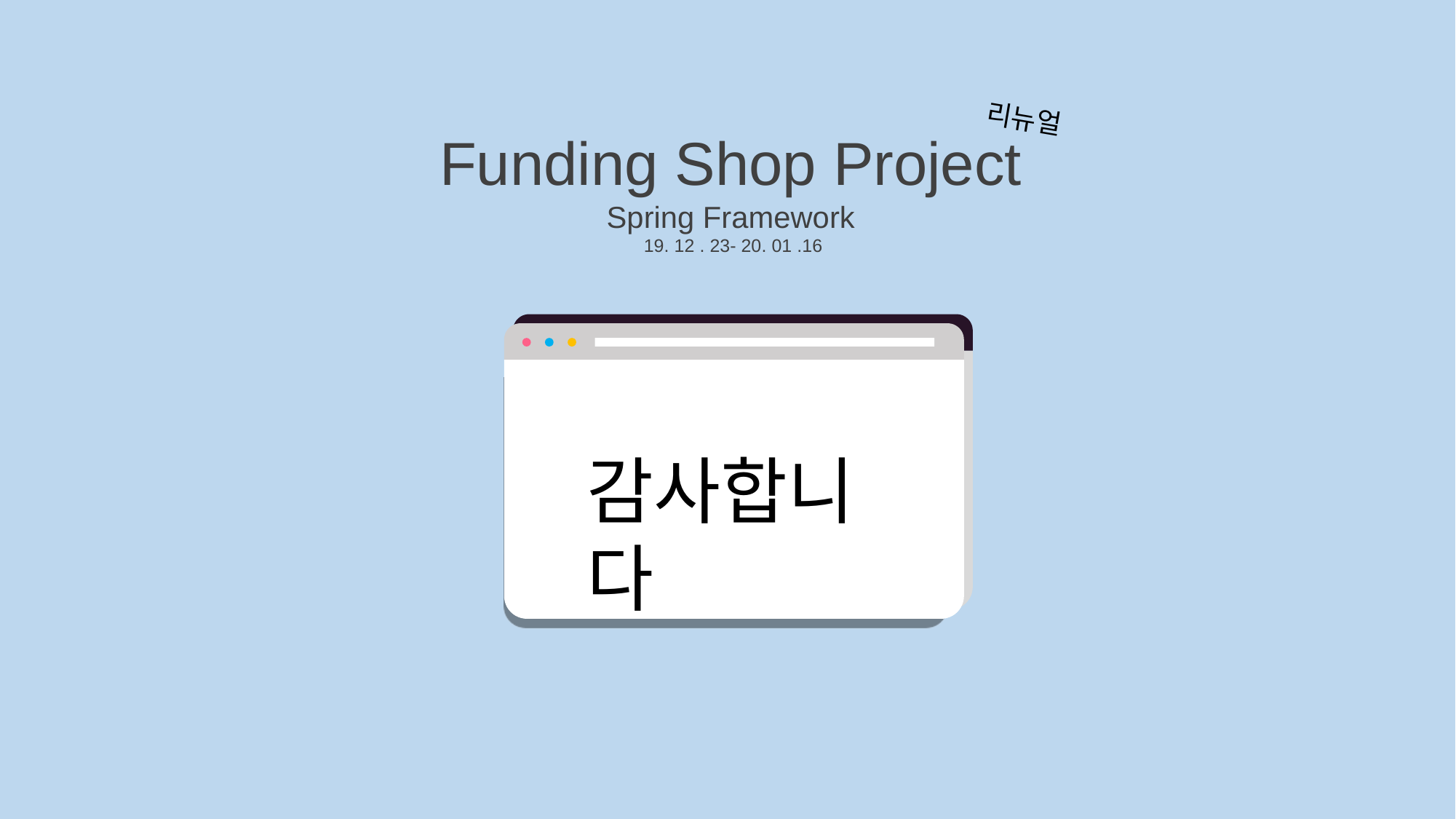

리뉴얼
Funding Shop Project
Spring Framework
 19. 12 . 23- 20. 01 .16

감사합니다